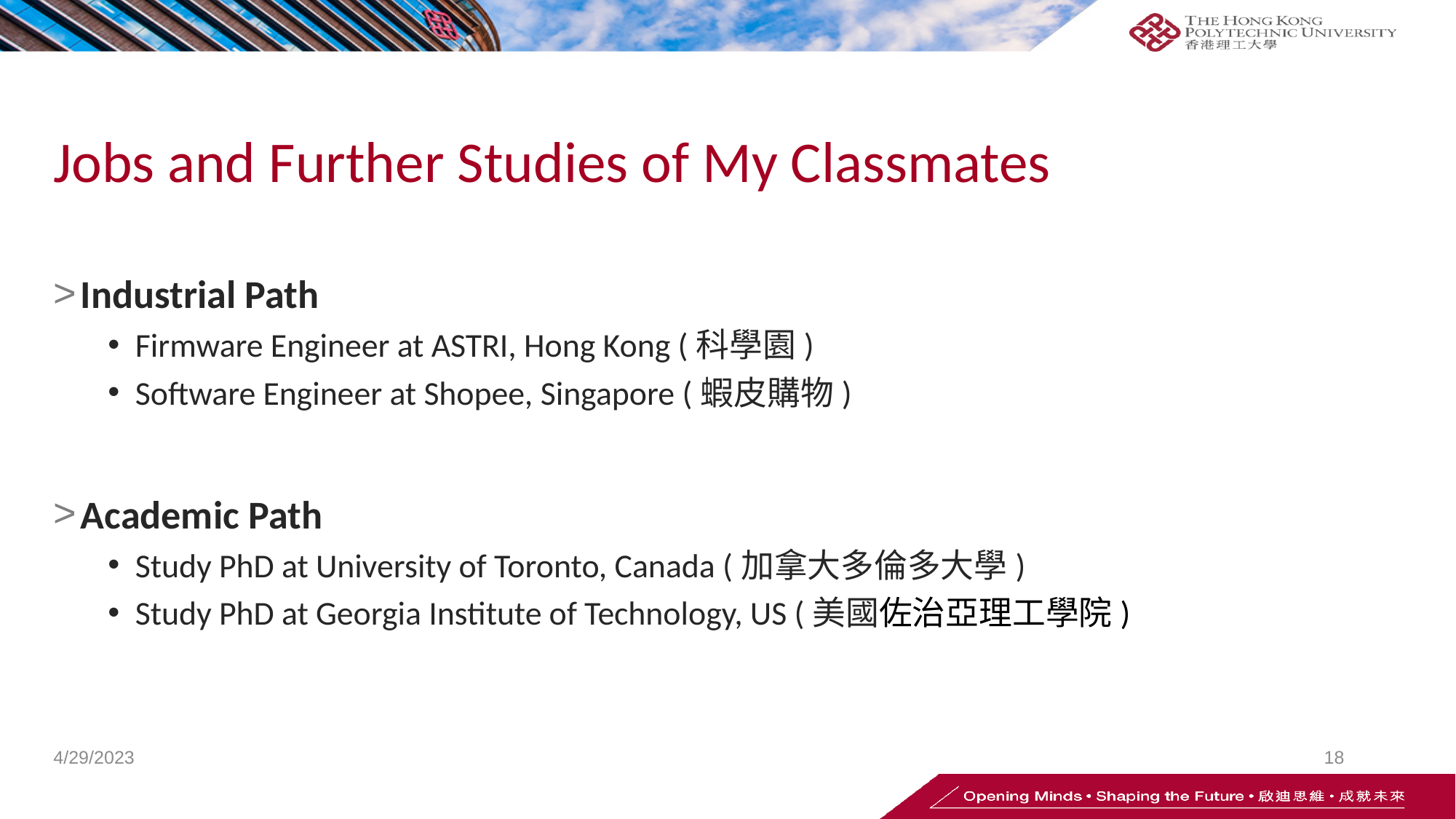

# Jobs and Further Studies of My Classmates
Industrial Path
Firmware Engineer at ASTRI, Hong Kong (科學園)
Software Engineer at Shopee, Singapore (蝦皮購物)

Academic Path
Study PhD at University of Toronto, Canada (加拿大多倫多大學)
Study PhD at Georgia Institute of Technology, US (美國佐治亞理工學院)
4/29/2023
18